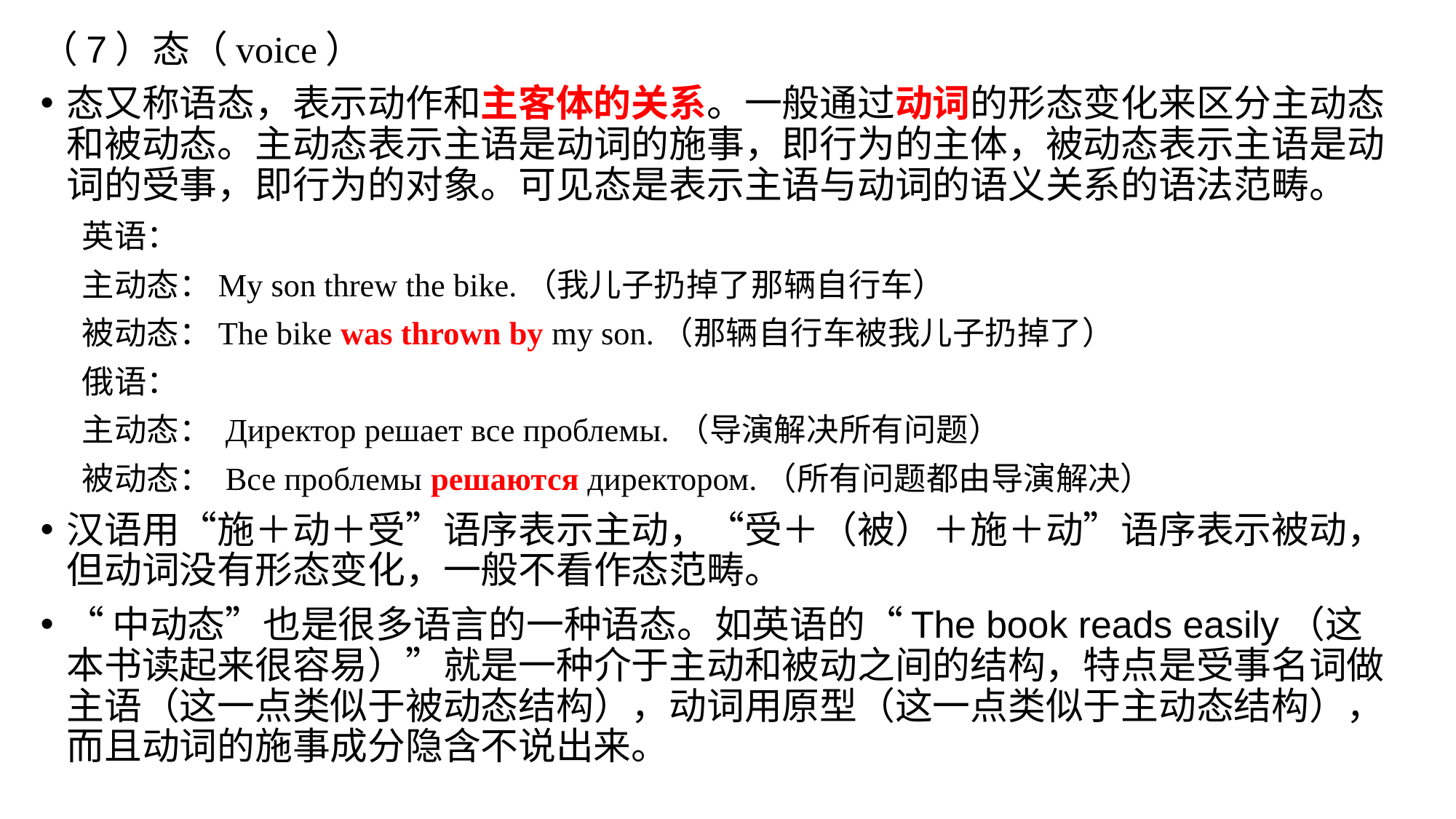

（7）态（voice）
态又称语态，表示动作和主客体的关系。一般通过动词的形态变化来区分主动态和被动态。主动态表示主语是动词的施事，即行为的主体，被动态表示主语是动词的受事，即行为的对象。可见态是表示主语与动词的语义关系的语法范畴。
英语：
主动态：My son threw the bike.（我儿子扔掉了那辆自行车）
被动态：The bike was thrown by my son.（那辆自行车被我儿子扔掉了）
俄语：
主动态： Директор решает все проблемы.（导演解决所有问题）
被动态： Все проблемы решаются директором.（所有问题都由导演解决）
汉语用“施＋动＋受”语序表示主动，“受＋（被）＋施＋动”语序表示被动，但动词没有形态变化，一般不看作态范畴。
“中动态”也是很多语言的一种语态。如英语的“The book reads easily（这本书读起来很容易）”就是一种介于主动和被动之间的结构，特点是受事名词做主语（这一点类似于被动态结构），动词用原型（这一点类似于主动态结构），而且动词的施事成分隐含不说出来。